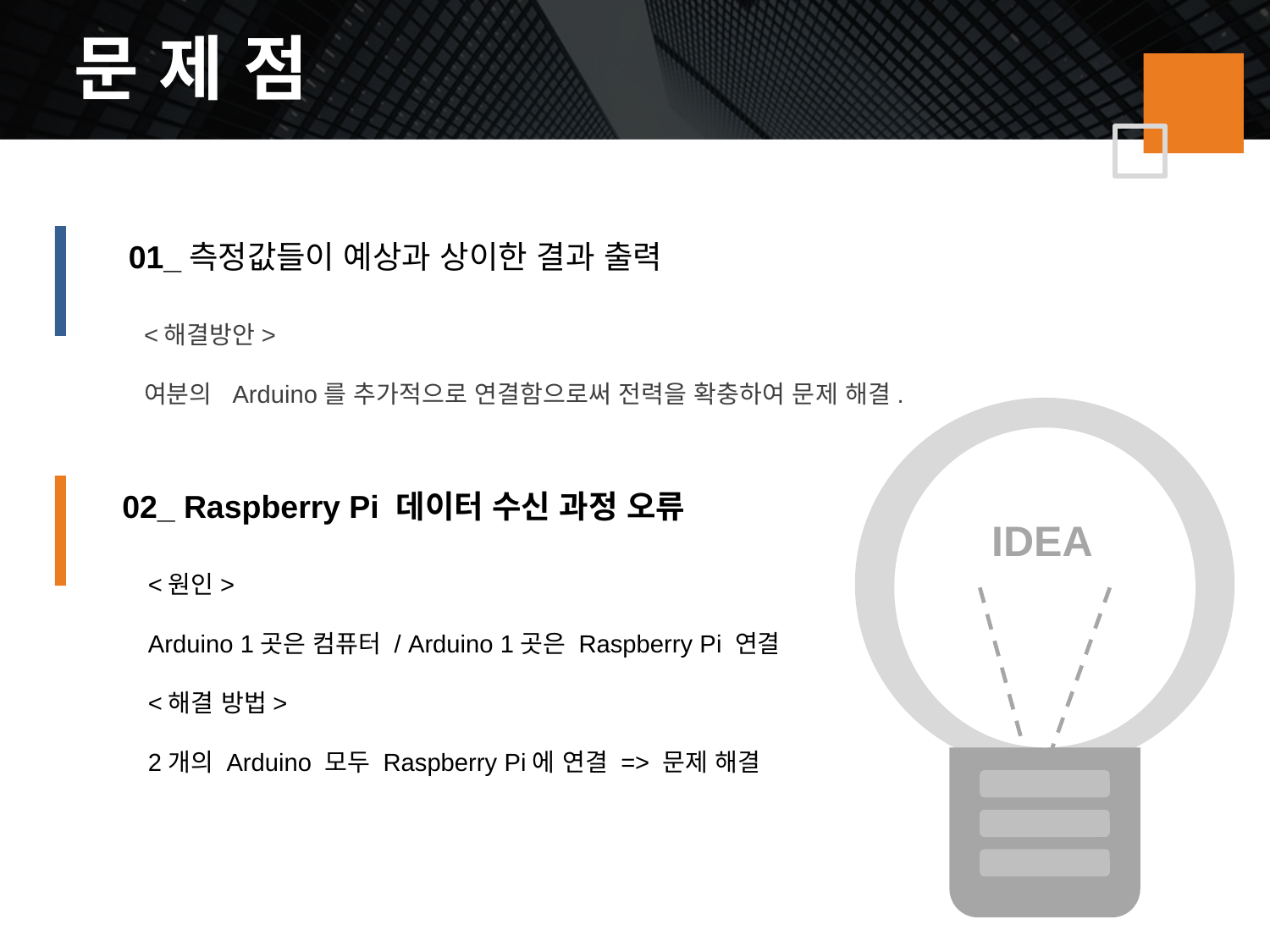

문 제 점

01_측정값들이 예상과 상이한 결과 출력

<해결방안>

여분의  Arduino를 추가적으로 연결함으로써 전력을 확충하여 문제 해결.

IDEA

02_ Raspberry Pi 데이터 수신 과정 오류

<원인>

Arduino 1곳은 컴퓨터 / Arduino 1곳은 Raspberry Pi 연결

<해결 방법>

2개의 Arduino 모두 Raspberry Pi에 연결 => 문제 해결